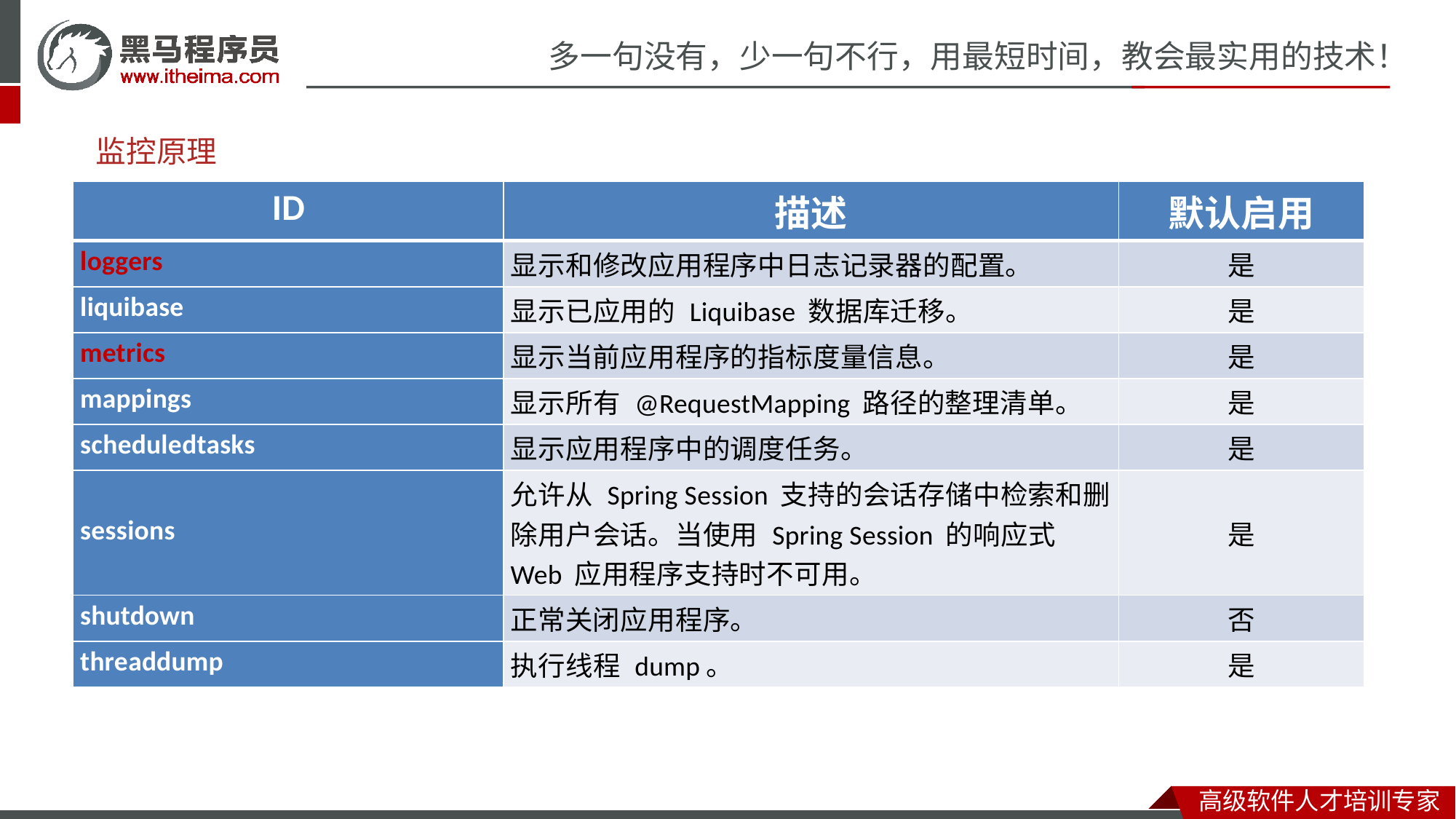

# 监控原理
| ID | 描述 | 默认启用 |
| --- | --- | --- |
| loggers | 显示和修改应用程序中日志记录器的配置。 | 是 |
| liquibase | 显示已应用的 Liquibase 数据库迁移。 | 是 |
| metrics | 显示当前应用程序的指标度量信息。 | 是 |
| mappings | 显示所有 @RequestMapping 路径的整理清单。 | 是 |
| scheduledtasks | 显示应用程序中的调度任务。 | 是 |
| sessions | 允许从 Spring Session 支持的会话存储中检索和删除用户会话。当使用 Spring Session 的响应式 Web 应用程序支持时不可用。 | 是 |
| shutdown | 正常关闭应用程序。 | 否 |
| threaddump | 执行线程 dump。 | 是 |
xxxxxxxxxxxxxxxxx